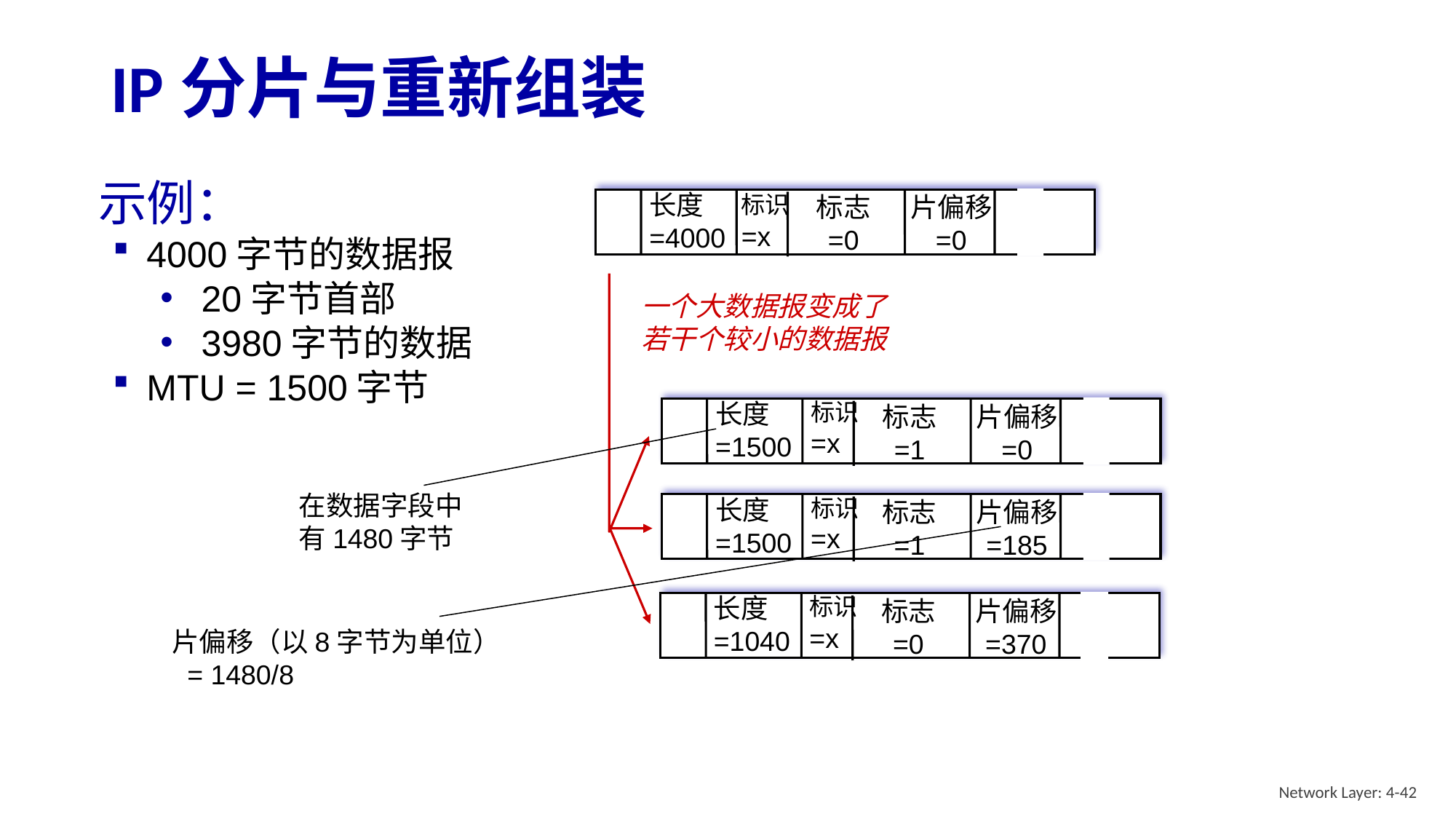

# IP分片与重新组装
示例：
4000字节的数据报
20字节首部
3980字节的数据
MTU = 1500字节

长度
=4000
标识
=x
标志
=0
片偏移
=0

一个大数据报变成了
若干个较小的数据报
长度
=1500
标识
=x
标志
=1
片偏移
=0

长度
=1500
标识
=x
标志
=1
片偏移
=185

长度
=1040
标识
=x
标志
=0
片偏移
=370

在数据字段中
有1480字节

片偏移（以8字节为单位）
  = 1480/8
Network Layer: 4-42